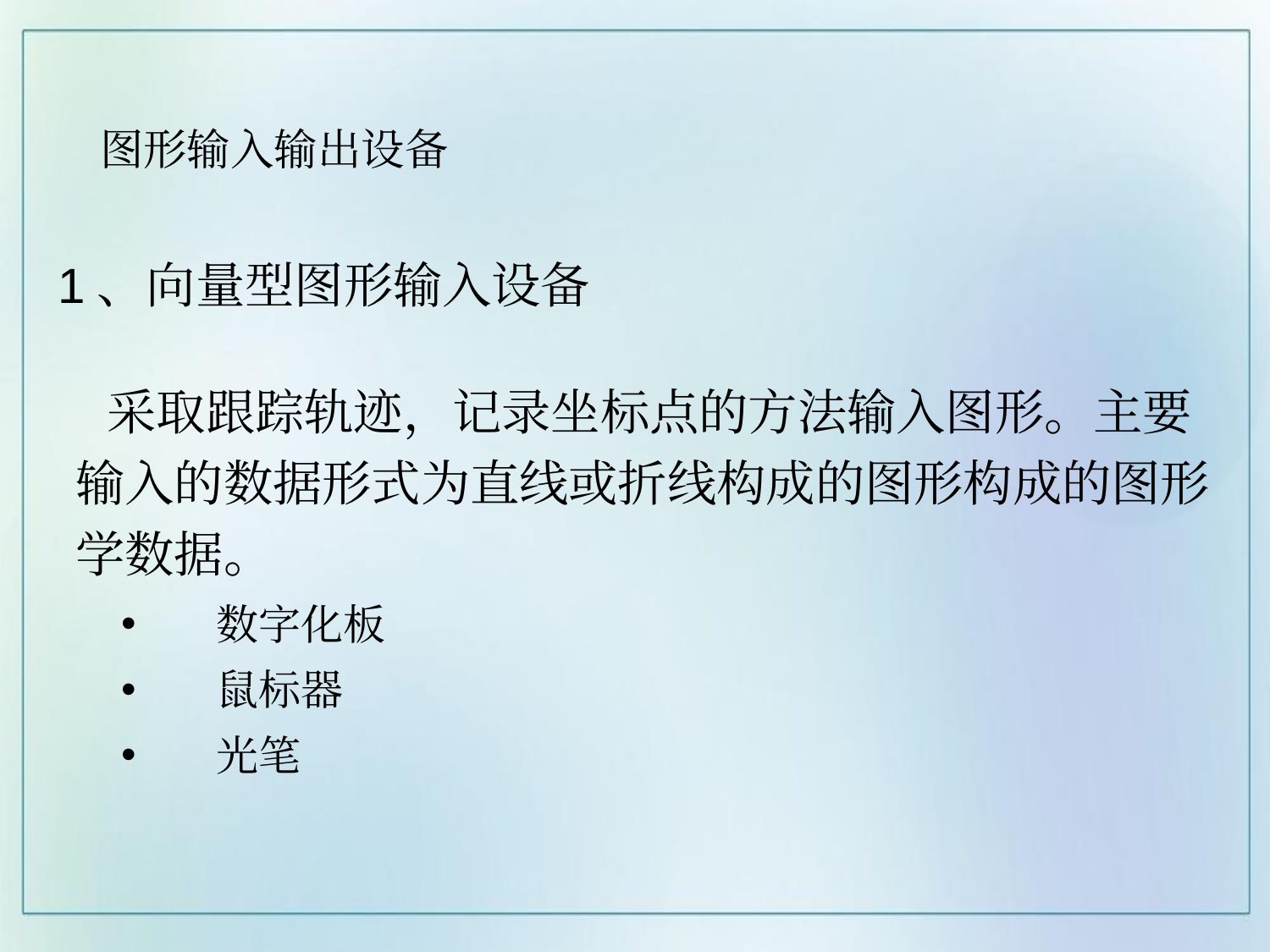

# 图形输入输出设备
1、向量型图形输入设备
　采取跟踪轨迹，记录坐标点的方法输入图形。主要输入的数据形式为直线或折线构成的图形构成的图形学数据。
数字化板
鼠标器
光笔